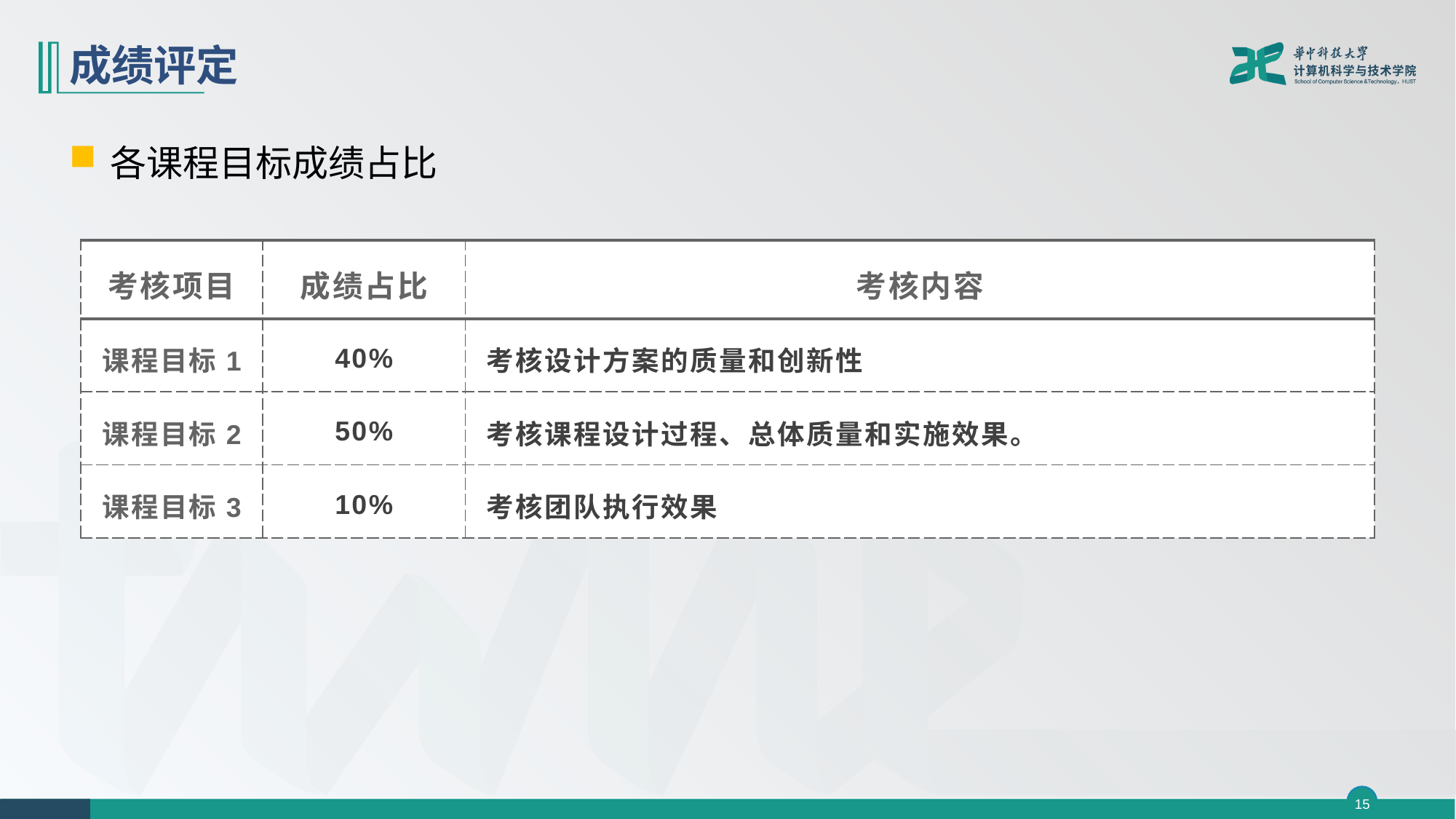

# 成绩评定
各课程目标成绩占比
| 考核项目 | 成绩占比 | 考核内容 |
| --- | --- | --- |
| 课程目标1 | 40% | 考核设计方案的质量和创新性 |
| 课程目标2 | 50% | 考核课程设计过程、总体质量和实施效果。 |
| 课程目标3 | 10% | 考核团队执行效果 |